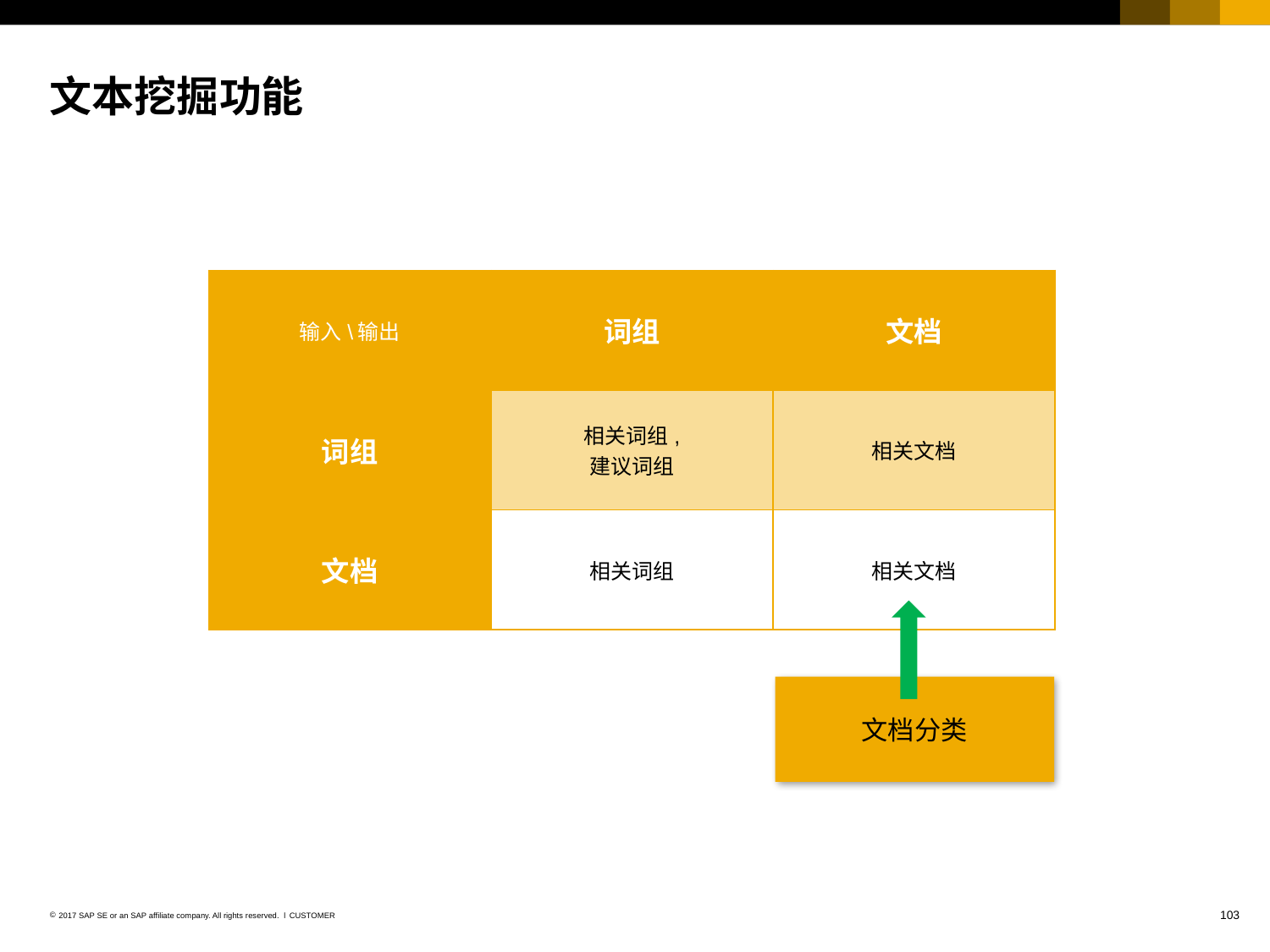

# 文本挖掘功能
| 输入\输出 | 词组 | 文档 |
| --- | --- | --- |
| 词组 | 相关词组, 建议词组 | 相关文档 |
| 文档 | 相关词组 | 相关文档 |

文档分类